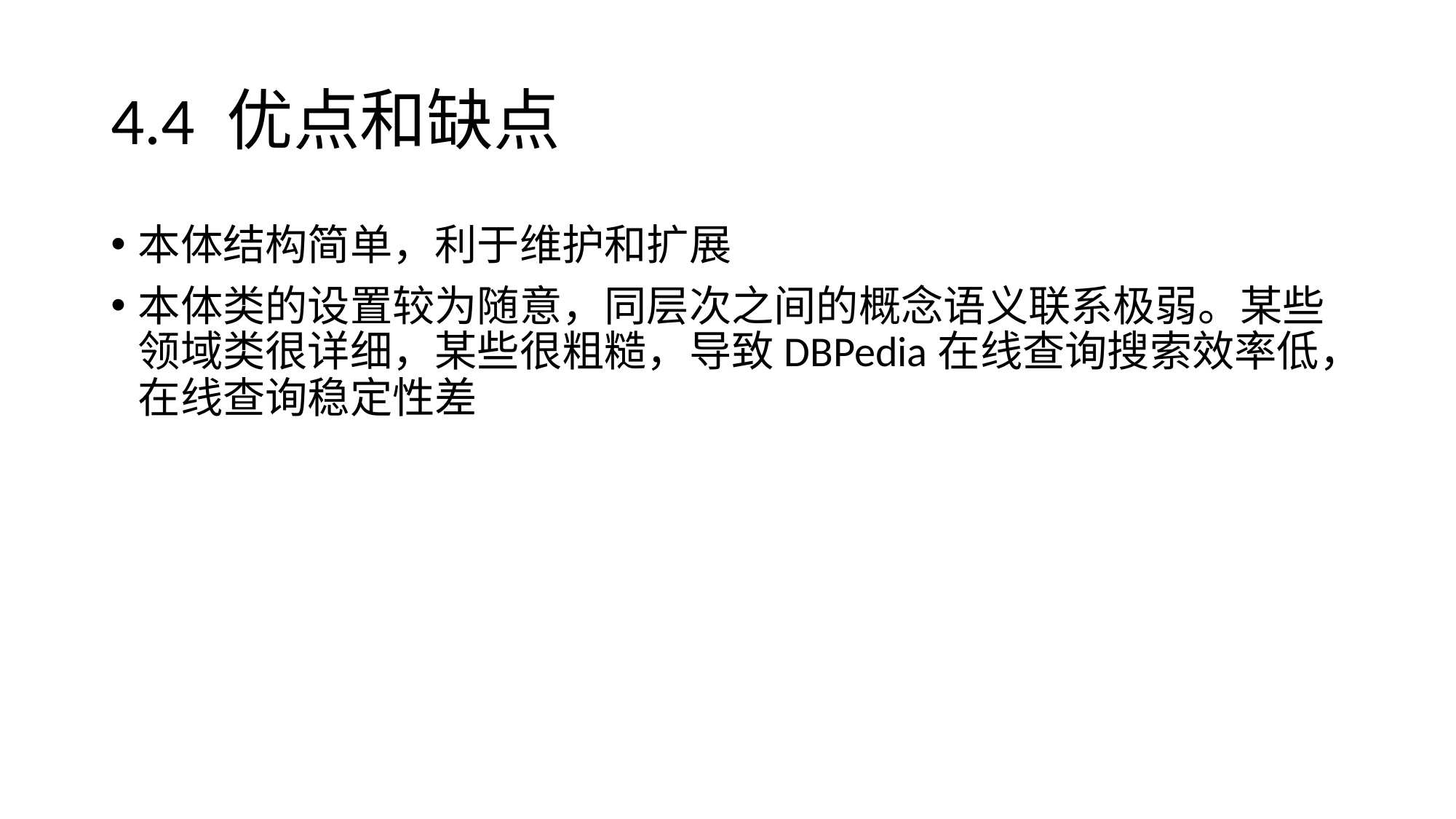

# 4.4 优点和缺点
本体结构简单，利于维护和扩展
本体类的设置较为随意，同层次之间的概念语义联系极弱。某些领域类很详细，某些很粗糙，导致DBPedia在线查询搜索效率低，在线查询稳定性差